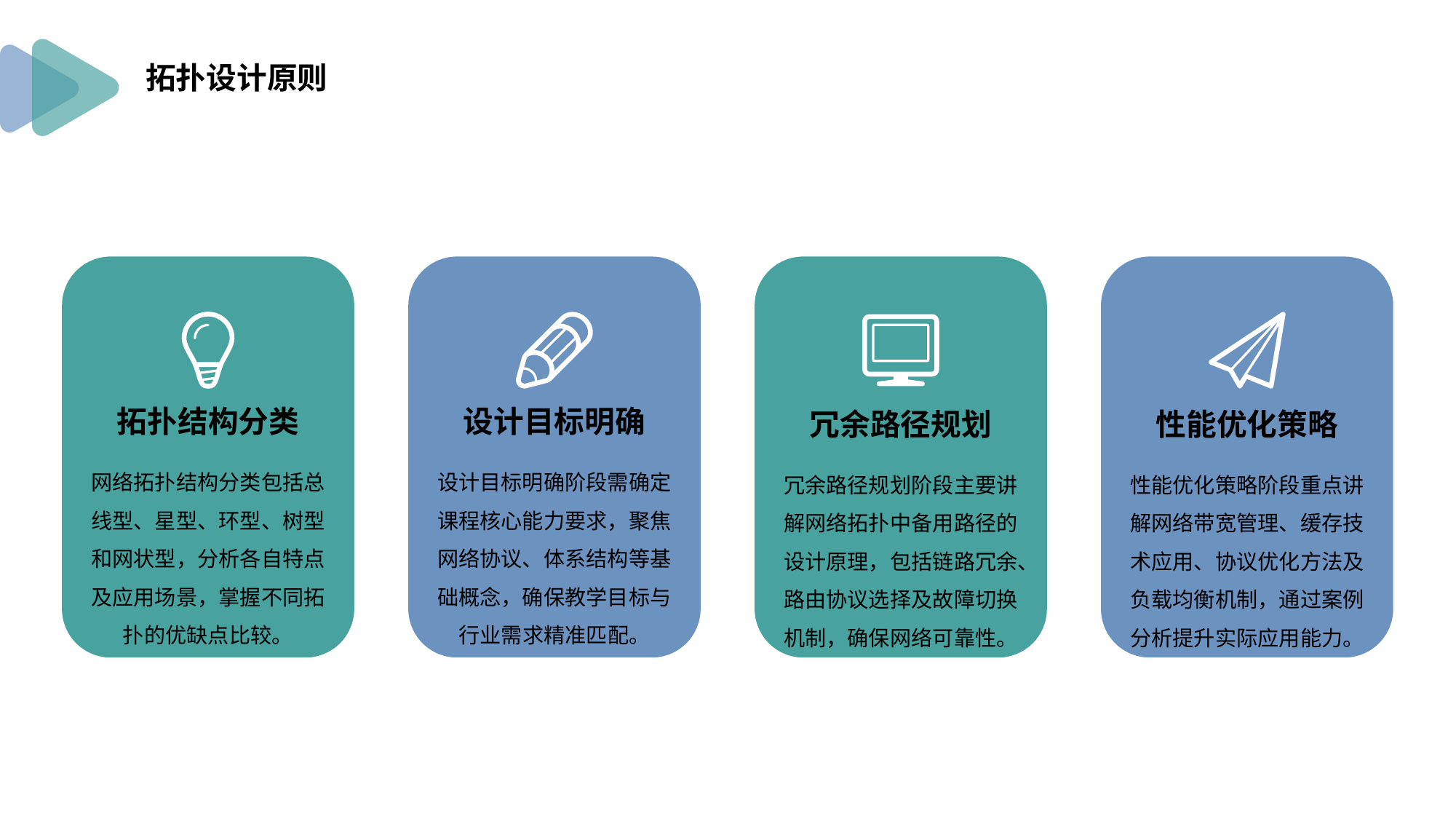

拓扑设计原则

拓扑结构分类
设计目标明确
冗余路径规划
性能优化策略
网络拓扑结构分类包括总线型、星型、环型、树型和网状型，分析各自特点及应用场景，掌握不同拓扑的优缺点比较。
设计目标明确阶段需确定课程核心能力要求，聚焦网络协议、体系结构等基础概念，确保教学目标与行业需求精准匹配。
冗余路径规划阶段主要讲解网络拓扑中备用路径的设计原理，包括链路冗余、路由协议选择及故障切换机制，确保网络可靠性。
性能优化策略阶段重点讲解网络带宽管理、缓存技术应用、协议优化方法及负载均衡机制，通过案例分析提升实际应用能力。